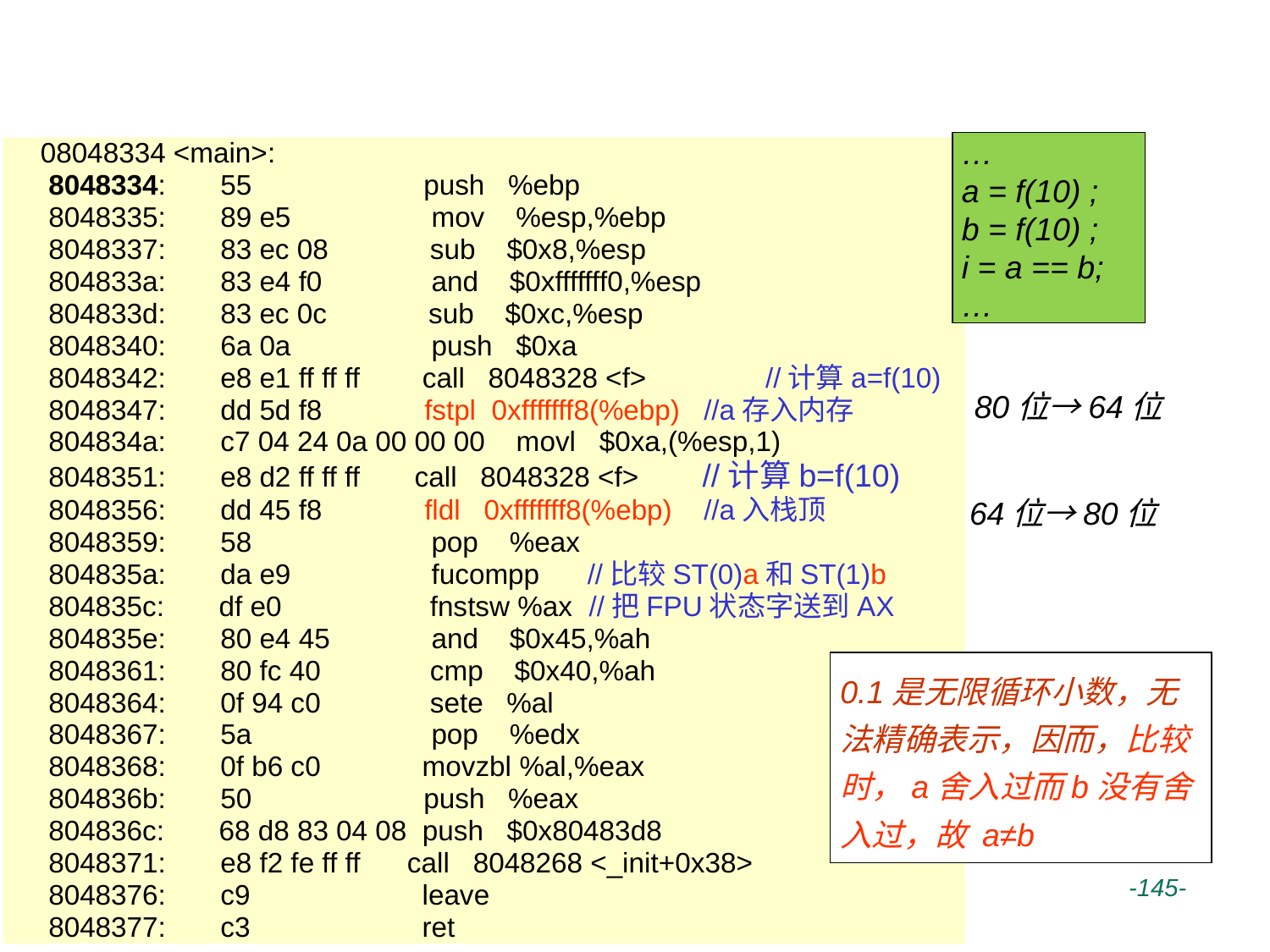

# IA-32浮点操作举例（自学）
08048334 <main>:
 8048334:       55                      push   %ebp
 8048335:       89 e5                  mov    %esp,%ebp
 8048337:       83 ec 08             sub    $0x8,%esp
 804833a:       83 e4 f0              and    $0xfffffff0,%esp
 804833d:       83 ec 0c             sub    $0xc,%esp
 8048340:       6a 0a                  push   $0xa
 8048342:       e8 e1 ff ff ff        call   8048328 <f>  	//计算a=f(10)
 8048347:       dd 5d f8             fstpl  0xfffffff8(%ebp)   //a存入内存
 804834a:       c7 04 24 0a 00 00 00    movl   $0xa,(%esp,1)
 8048351:       e8 d2 ff ff ff       call   8048328 <f>        //计算b=f(10)
 8048356:       dd 45 f8             fldl   0xfffffff8(%ebp)    //a入栈顶
 8048359:       58                       pop    %eax
 804835a:       da e9                  fucompp      //比较ST(0)a和ST(1)b
 804835c:       df e0                   fnstsw %ax  //把FPU状态字送到AX
 804835e:       80 e4 45             and    $0x45,%ah
 8048361:       80 fc 40              cmp    $0x40,%ah
 8048364:       0f 94 c0              sete   %al
 8048367:       5a                       pop    %edx
 8048368:       0f b6 c0             movzbl %al,%eax
 804836b:       50                      push   %eax
 804836c:       68 d8 83 04 08  push   $0x80483d8
 8048371:       e8 f2 fe ff ff      call   8048268 <_init+0x38>
 8048376:       c9                      leave
 8048377:       c3                      ret
 …
 a = f(10) ;
 b = f(10) ;
 i = a == b;
 …
80位→64位
64位→80位
0.1是无限循环小数，无法精确表示，因而，比较时，a舍入过而b没有舍入过，故 a≠b
 -145-